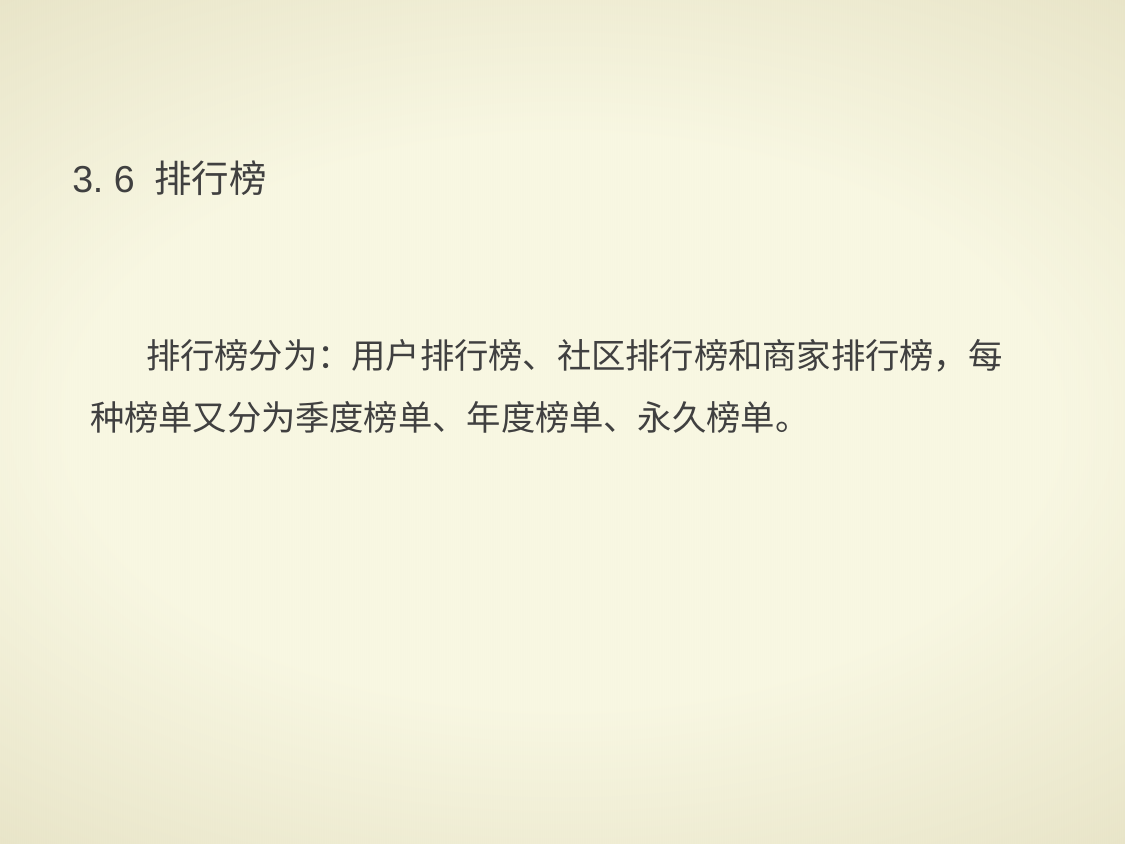

3. 6 排行榜
排行榜分为：用户排行榜、社区排行榜和商家排行榜，每种榜单又分为季度榜单、年度榜单、永久榜单。